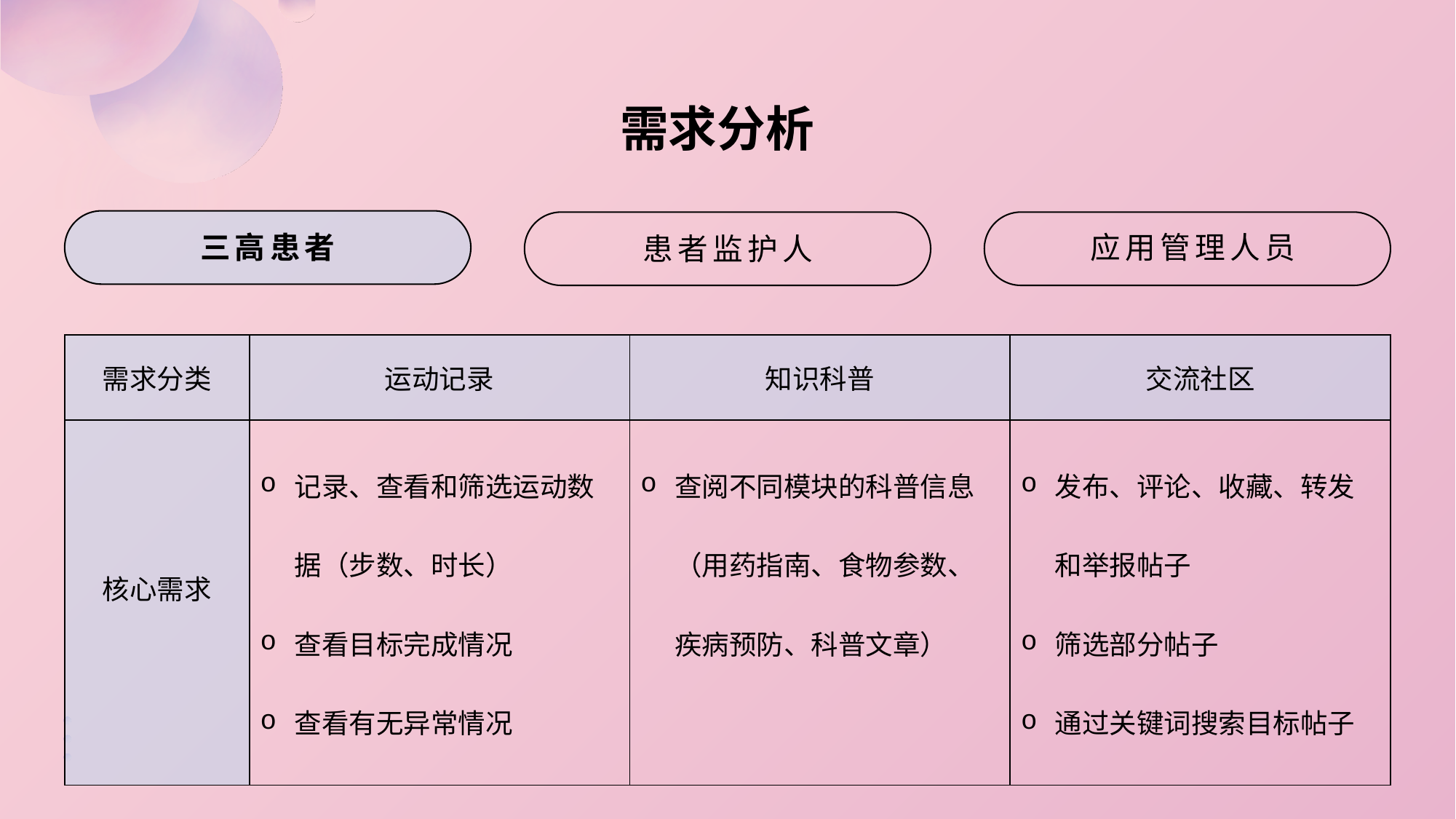

需求分析

三高患者
应用管理人员
患者监护人
| 需求分类 | 运动记录 | 知识科普 | 交流社区 |
| --- | --- | --- | --- |
| 核心需求 | 记录、查看和筛选运动数据（步数、时长） 查看目标完成情况 查看有无异常情况 | 查阅不同模块的科普信息（用药指南、食物参数、疾病预防、科普文章） | 发布、评论、收藏、转发和举报帖子 筛选部分帖子 通过关键词搜索目标帖子 |